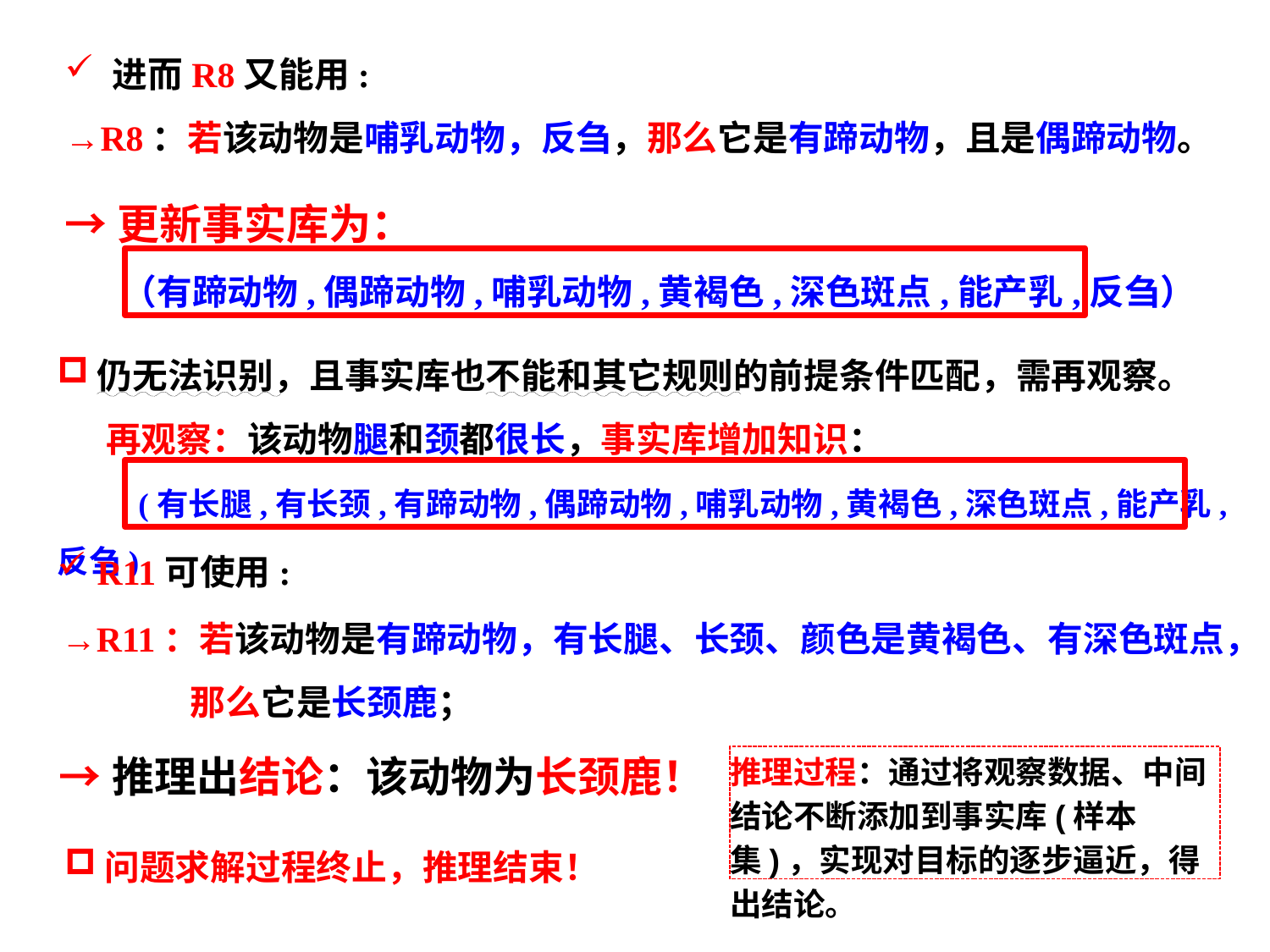

进而R8又能用:
→R8：若该动物是哺乳动物，反刍，那么它是有蹄动物，且是偶蹄动物。
→更新事实库为：
      （有蹄动物,偶蹄动物,哺乳动物,黄褐色,深色斑点,能产乳,反刍）

仍无法识别，且事实库也不能和其它规则的前提条件匹配，需再观察。
     再观察：该动物腿和颈都很长，事实库增加知识：
         (有长腿,有长颈,有蹄动物,偶蹄动物,哺乳动物,黄褐色,深色斑点,能产乳,反刍)

R11可使用:
→R11：若该动物是有蹄动物，有长腿、长颈、颜色是黄褐色、有深色斑点，
               那么它是长颈鹿；
→推理出结论：该动物为长颈鹿！
推理过程：通过将观察数据、中间结论不断添加到事实库(样本集)，实现对目标的逐步逼近，得出结论。
问题求解过程终止，推理结束！